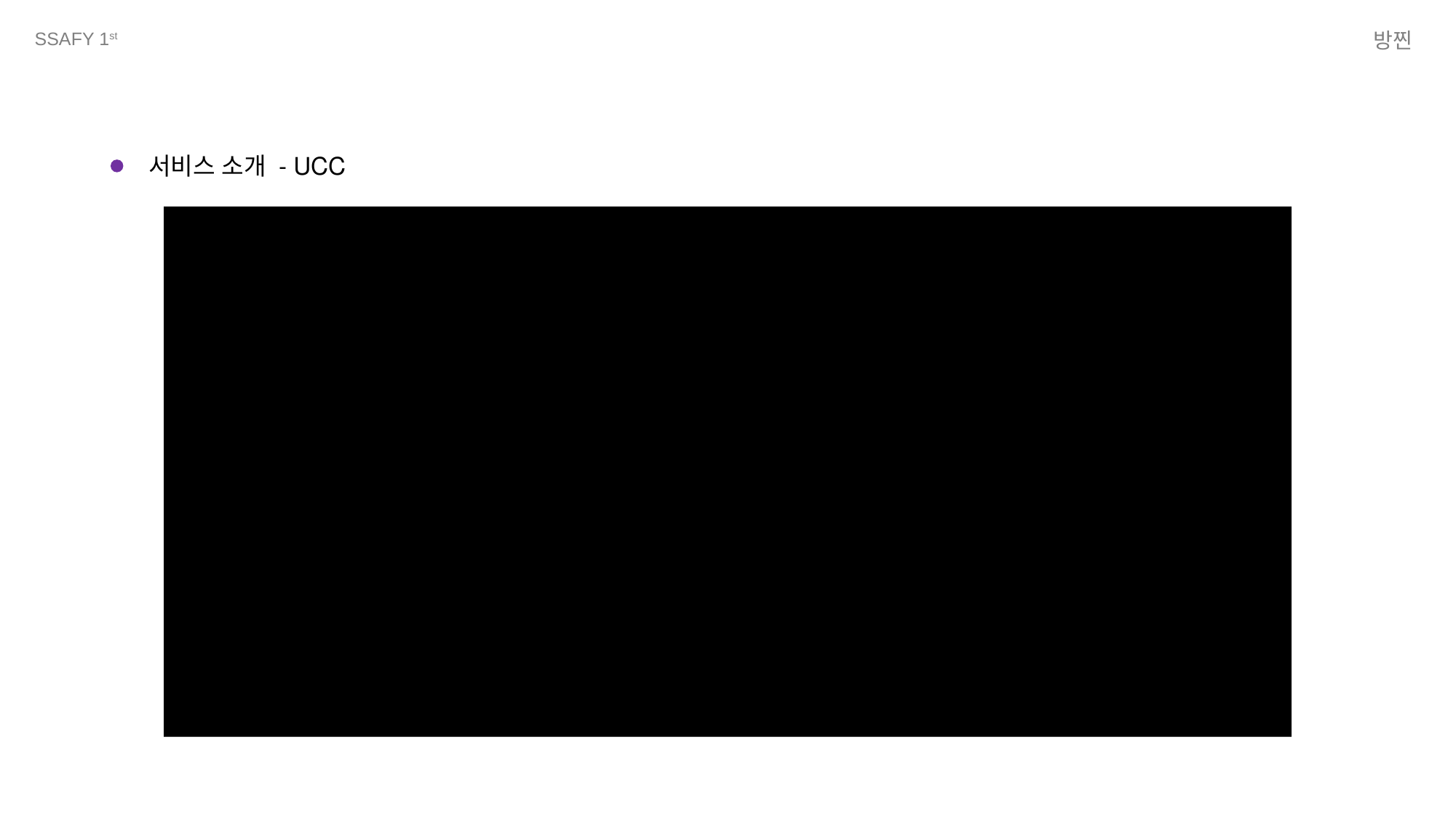

SSAFY 1st
방찐
서비스 소개 - UCC